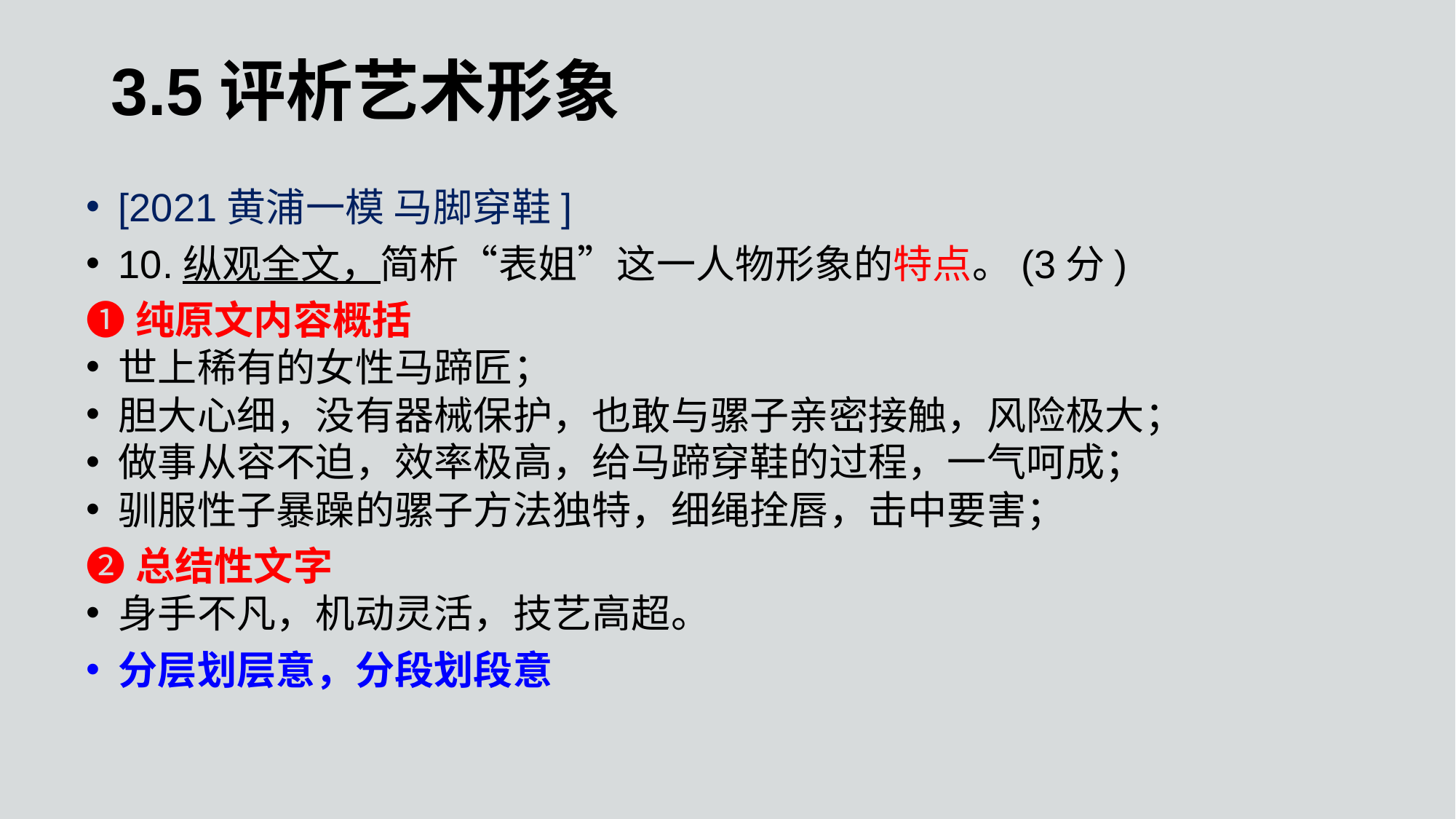

3.5评析艺术形象
[2021黄浦一模 马脚穿鞋]
10.纵观全文，简析“表姐”这一人物形象的特点。(3分)
❶纯原文内容概括
世上稀有的女性马蹄匠；
胆大心细，没有器械保护，也敢与骡子亲密接触，风险极大；
做事从容不迫，效率极高，给马蹄穿鞋的过程，一气呵成；
驯服性子暴躁的骡子方法独特，细绳拴唇，击中要害；
❷总结性文字
身手不凡，机动灵活，技艺高超。
分层划层意，分段划段意